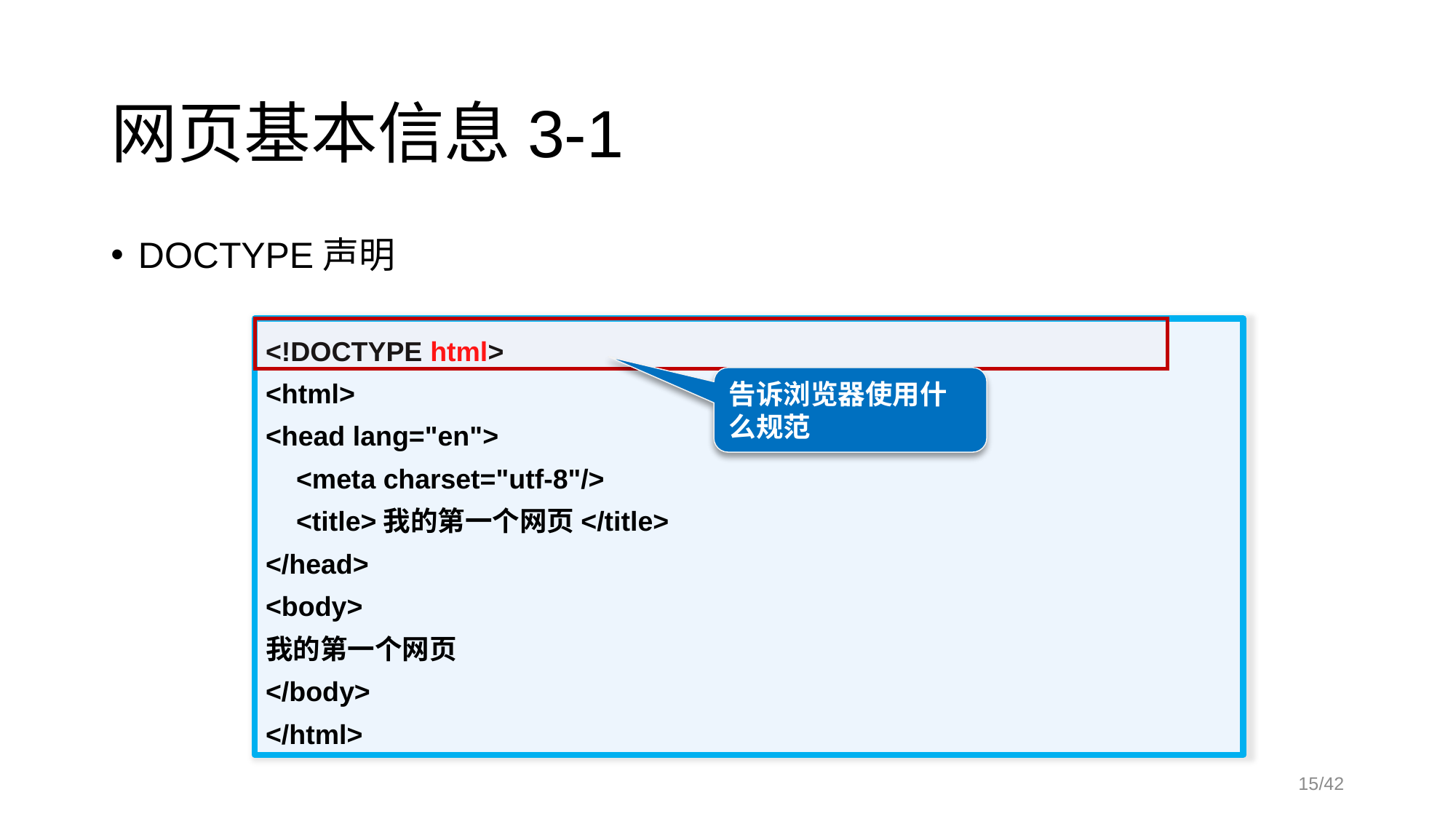

# 网页基本信息3-1
DOCTYPE声明
<!DOCTYPE html>
<html>
<head lang="en">
    <meta charset="utf-8"/>
    <title>我的第一个网页</title>
</head>
<body>
我的第一个网页
</body>
</html>

告诉浏览器使用什么规范
15/42